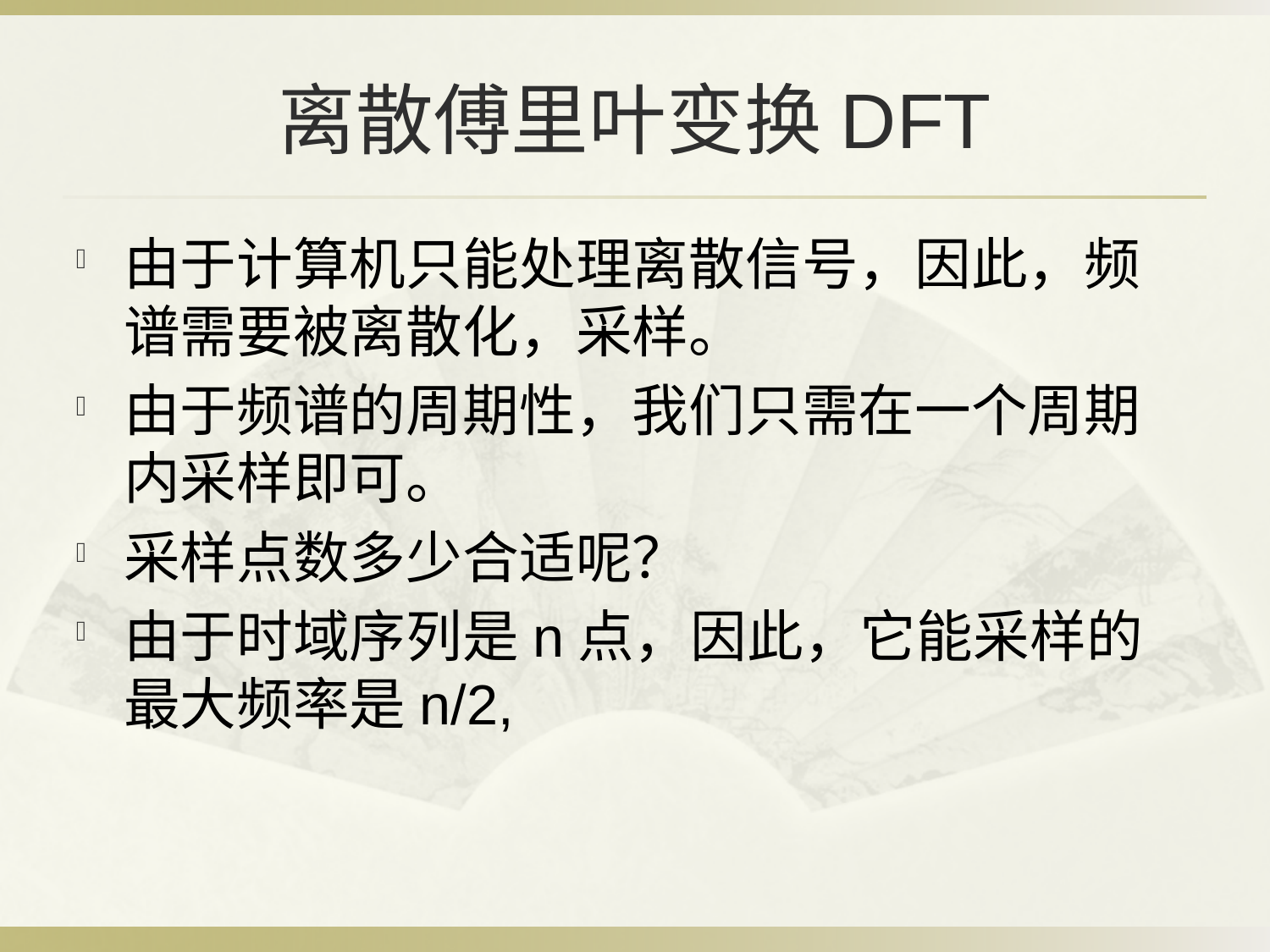

# 离散傅里叶变换DFT
由于计算机只能处理离散信号，因此，频谱需要被离散化，采样。
由于频谱的周期性，我们只需在一个周期内采样即可。
采样点数多少合适呢？
由于时域序列是n点，因此，它能采样的最大频率是n/2,